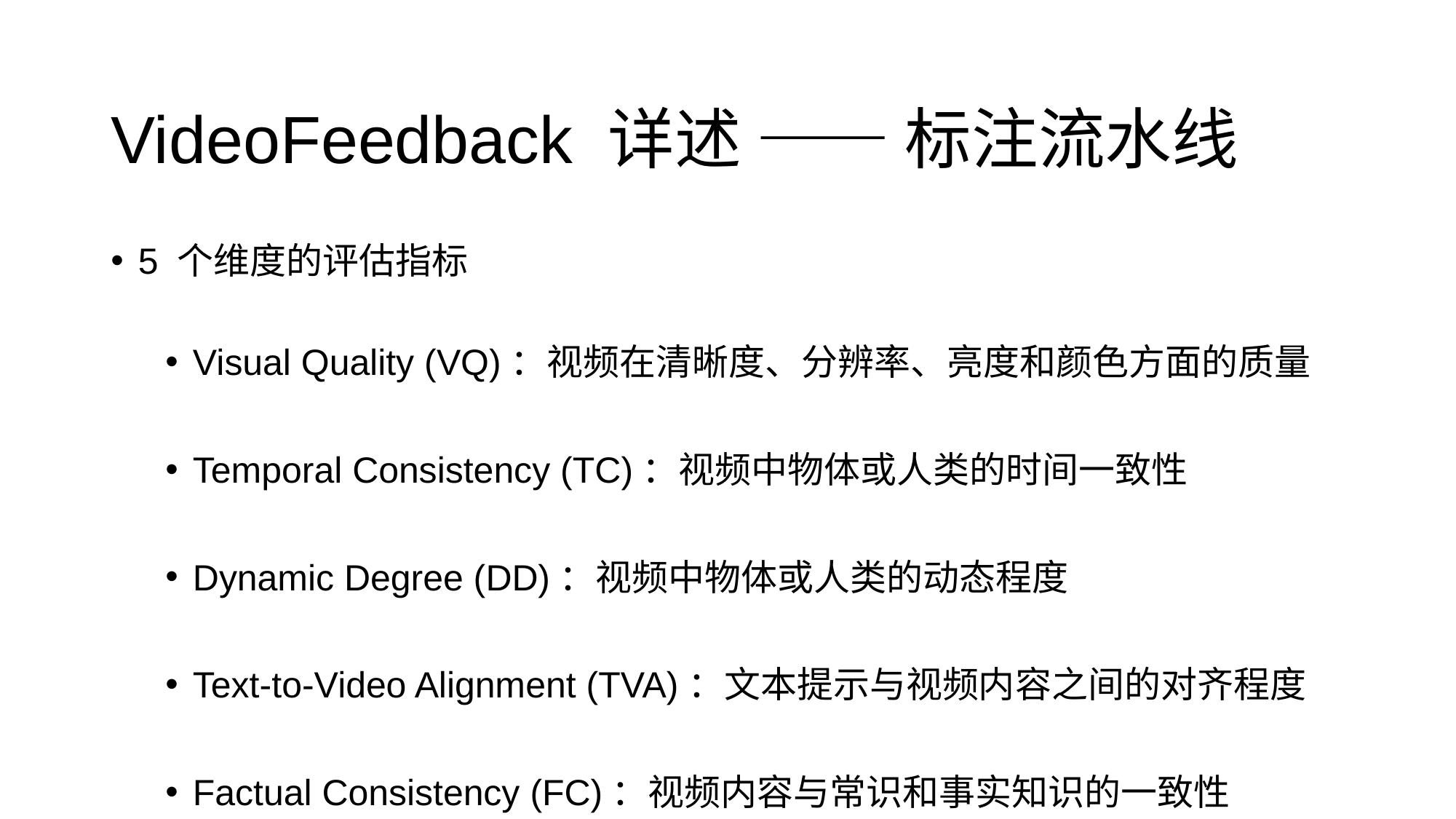

# VideoFeedback 详述 —— 标注流水线
5 个维度的评估指标

Visual Quality (VQ)：视频在清晰度、分辨率、亮度和颜色方面的质量

Temporal Consistency (TC)：视频中物体或人类的时间一致性

Dynamic Degree (DD)：视频中物体或人类的动态程度

Text-to-Video Alignment (TVA)：文本提示与视频内容之间的对齐程度

Factual Consistency (FC)：视频内容与常识和事实知识的一致性